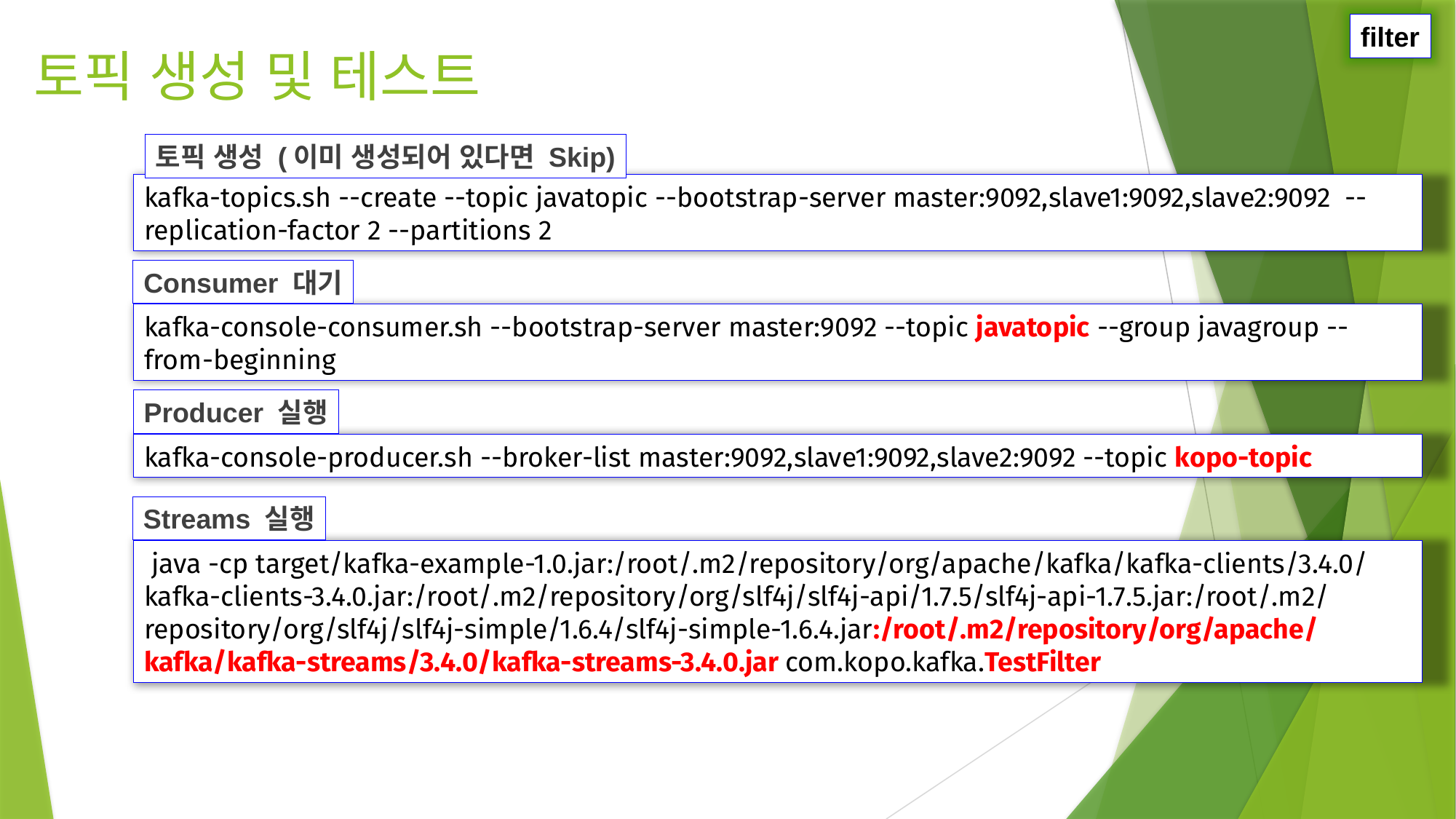

filter
토픽 생성 및 테스트
토픽 생성 (이미 생성되어 있다면 Skip)
kafka-topics.sh --create --topic javatopic --bootstrap-server master:9092,slave1:9092,slave2:9092  --replication-factor 2 --partitions 2
Consumer 대기
kafka-console-consumer.sh --bootstrap-server master:9092 --topic javatopic --group javagroup --from-beginning
Producer 실행
kafka-console-producer.sh --broker-list master:9092,slave1:9092,slave2:9092 --topic kopo-topic
Streams 실행
 java -cp target/kafka-example-1.0.jar:/root/.m2/repository/org/apache/kafka/kafka-clients/3.4.0/kafka-clients-3.4.0.jar:/root/.m2/repository/org/slf4j/slf4j-api/1.7.5/slf4j-api-1.7.5.jar:/root/.m2/repository/org/slf4j/slf4j-simple/1.6.4/slf4j-simple-1.6.4.jar:/root/.m2/repository/org/apache/kafka/kafka-streams/3.4.0/kafka-streams-3.4.0.jar com.kopo.kafka.TestFilter